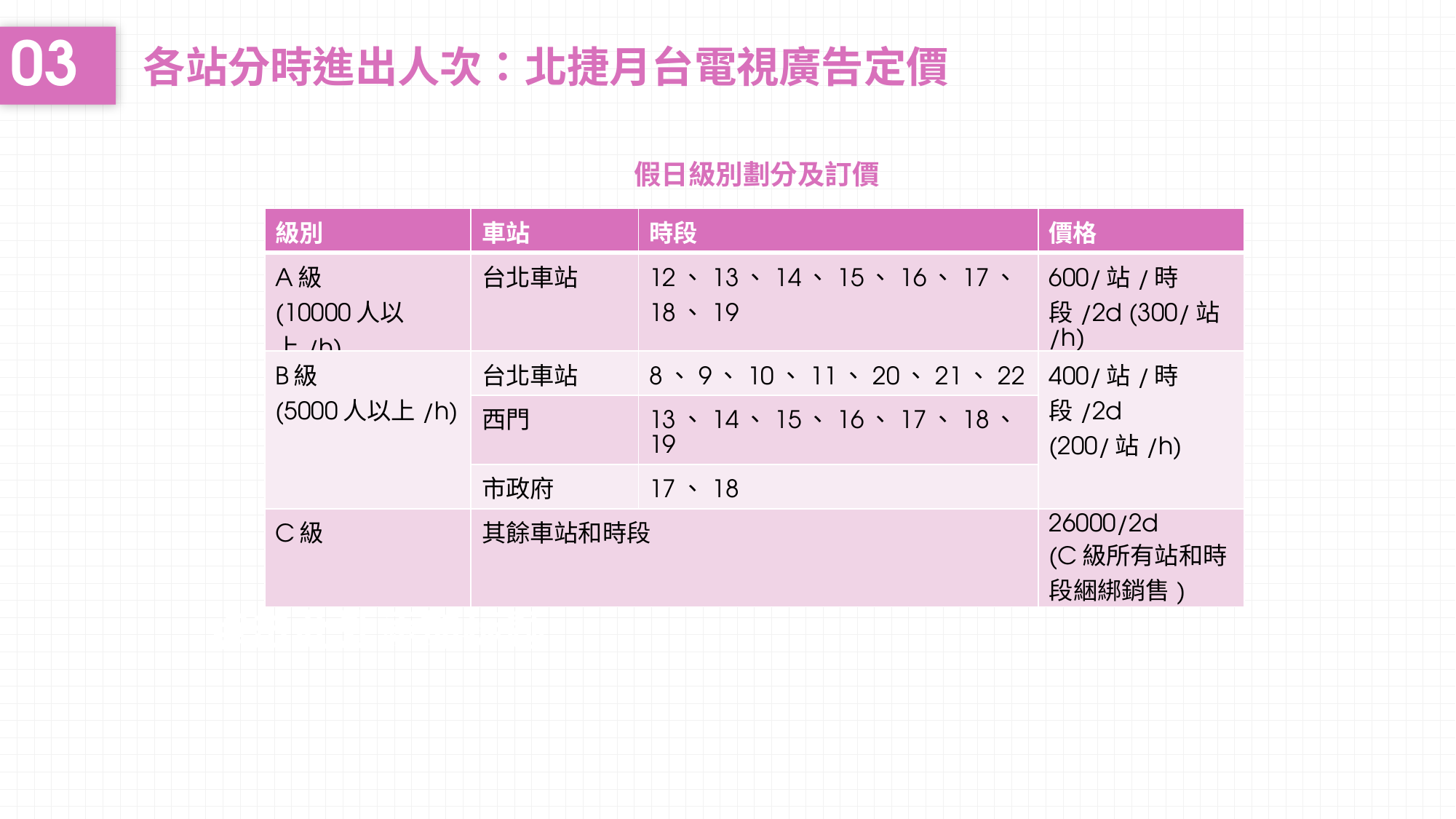

03
各站分時進出人次：北捷月台電視廣告定價
假日級別劃分及訂價
| 級別 | 車站 | 時段 | 價格 |
| --- | --- | --- | --- |
| A級 (10000人以上/h) | 台北車站 | 12、13、14、15、16、17、18、19 | 600/站/時段/2d (300/站/h) |
| B級 (5000人以上/h) | 台北車站 | 8、9、10、11、20、21、22 | 400/站/時段/2d (200/站/h) |
|  | 西門 | 13、14、15、16、17、18、19 |  |
|  | 市政府 | 17、18 |  |
| C級 | 其餘車站和時段 |  | 26000/2d (C級所有站和時段綑綁銷售) |
註：將目前88000/週平均到各站各時段價格約為6/站/h
点击此处添加标题